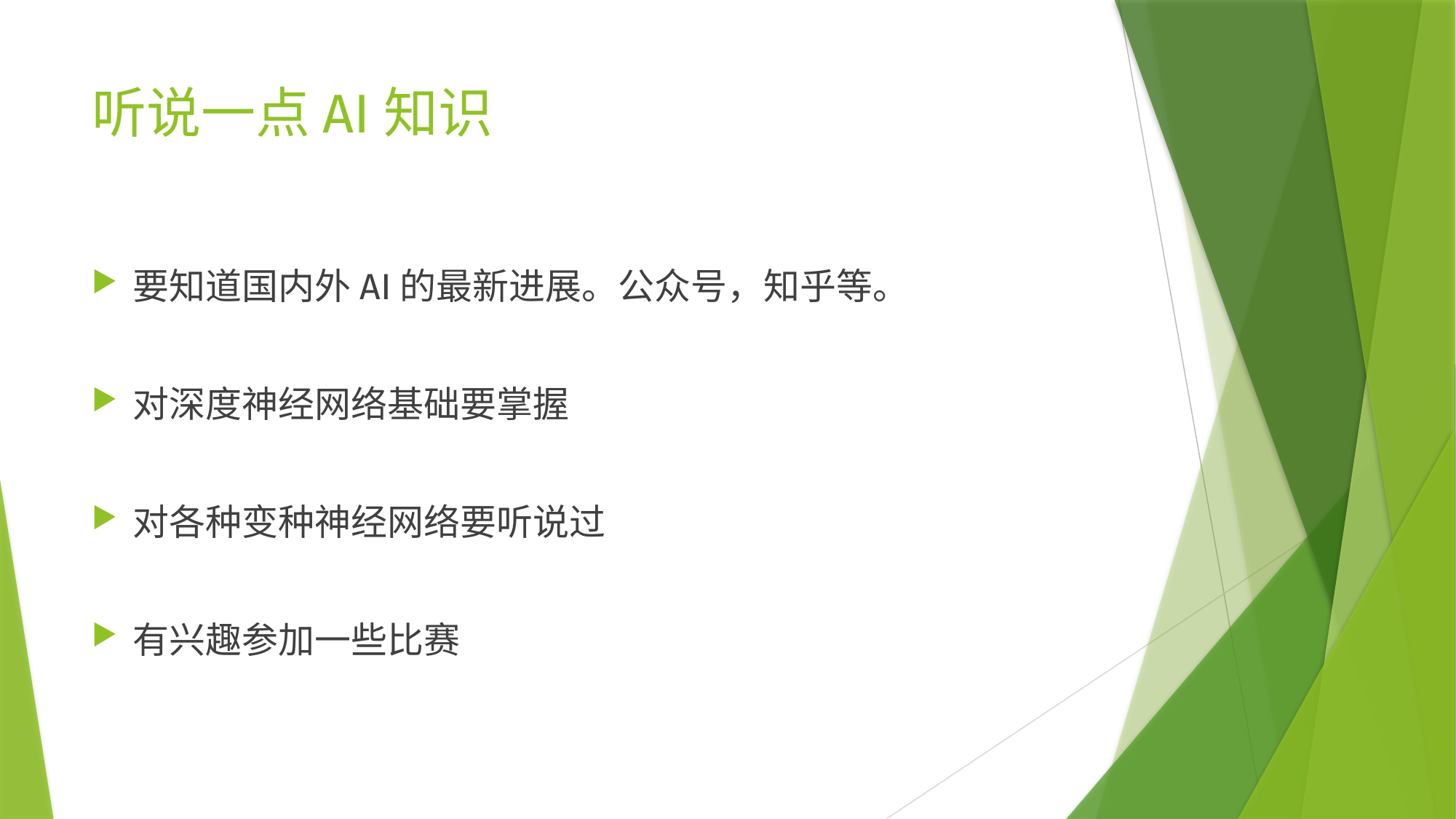

# 听说一点AI知识
要知道国内外AI的最新进展。公众号，知乎等。

对深度神经网络基础要掌握

对各种变种神经网络要听说过

有兴趣参加一些比赛